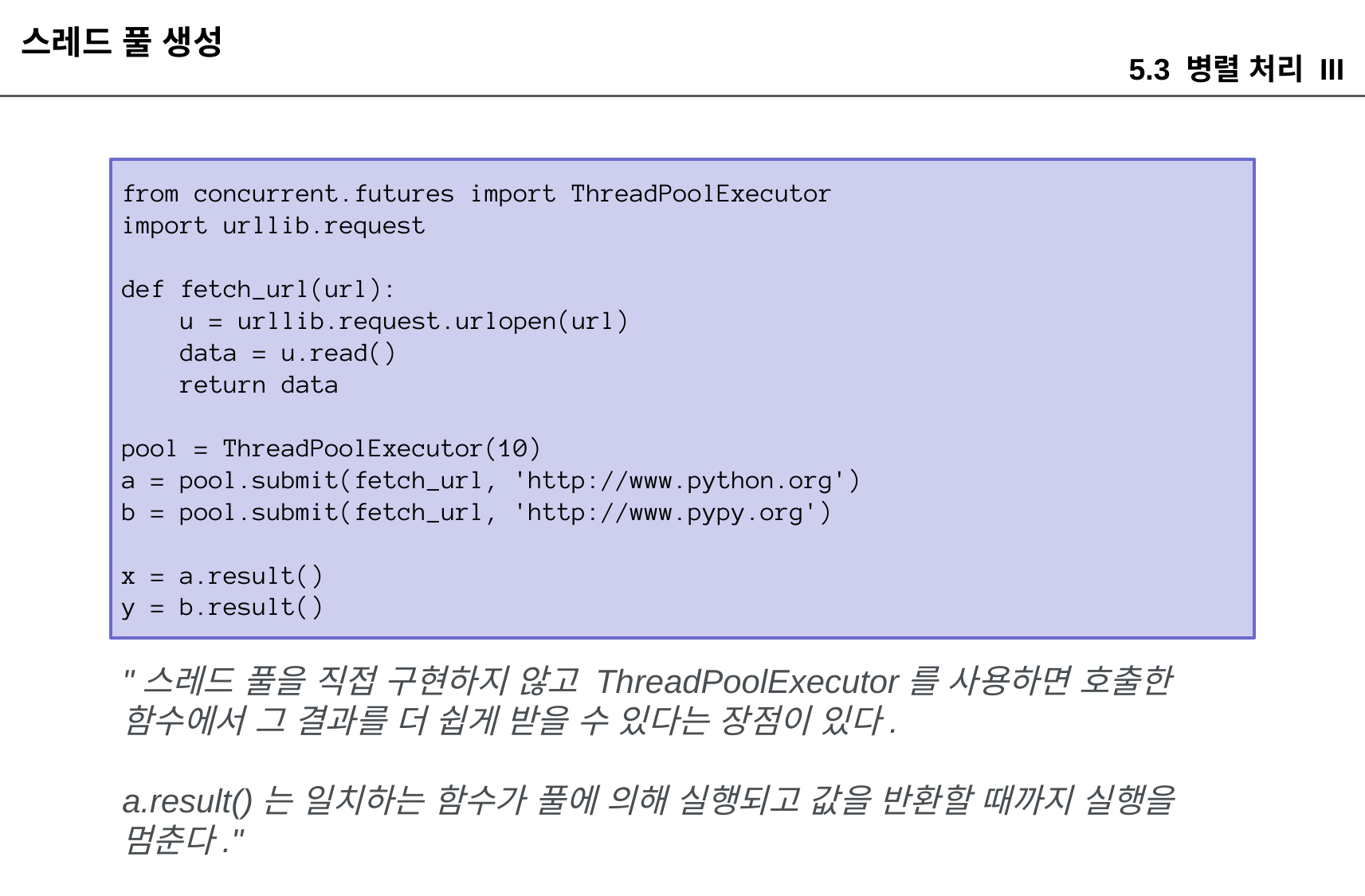

스레드 풀 생성
5.3 병렬 처리 III
from concurrent.futures import ThreadPoolExecutor
import urllib.request

def fetch_url(url):
    u = urllib.request.urlopen(url)
    data = u.read()
    return data

pool = ThreadPoolExecutor(10)
a = pool.submit(fetch_url, 'http://www.python.org')
b = pool.submit(fetch_url, 'http://www.pypy.org')

x = a.result()
y = b.result()
"스레드 풀을 직접 구현하지 않고 ThreadPoolExecutor를 사용하면 호출한 함수에서 그 결과를 더 쉽게 받을 수 있다는 장점이 있다.

a.result()는 일치하는 함수가 풀에 의해 실행되고 값을 반환할 때까지 실행을 멈춘다."